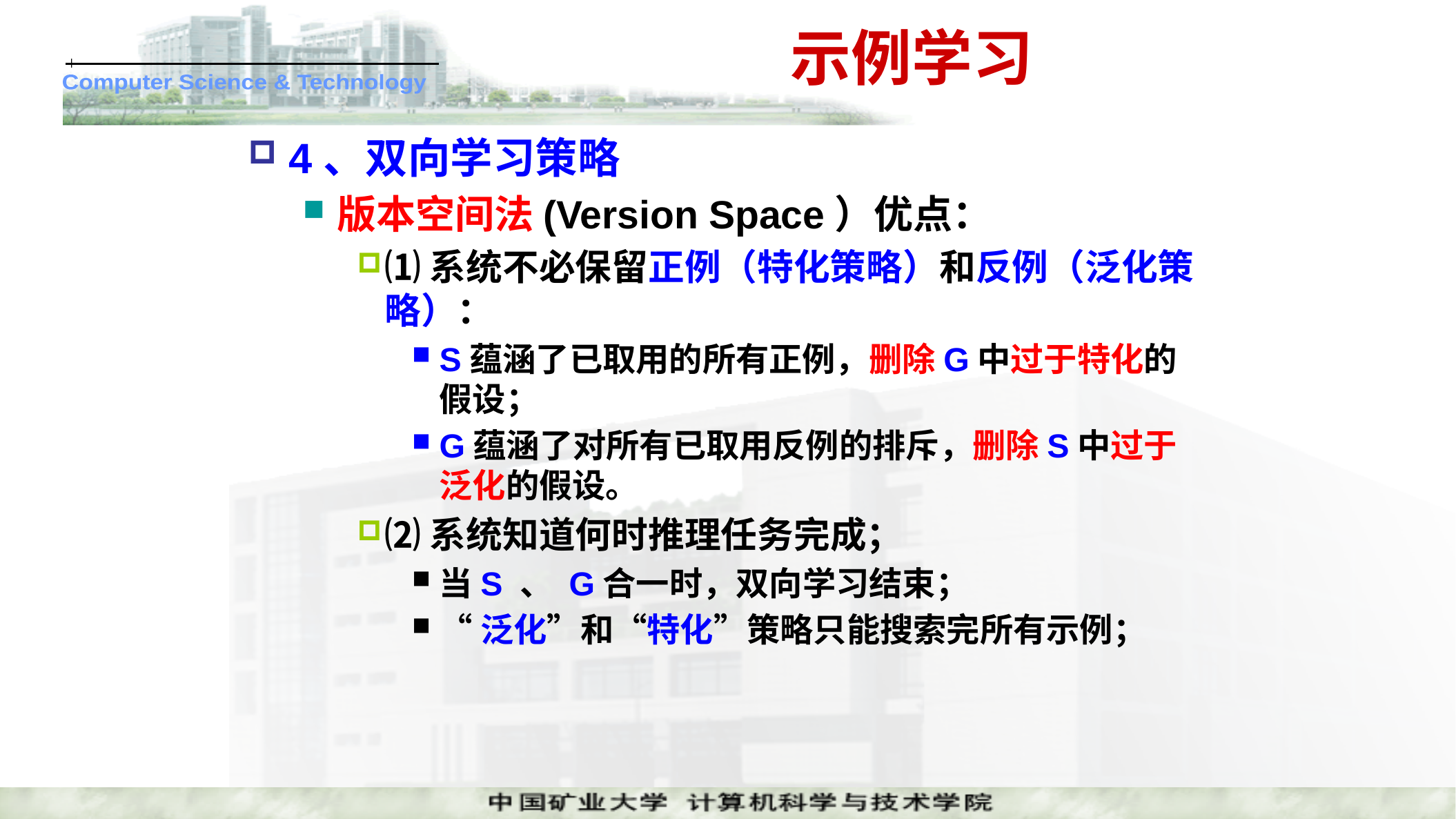

# 示例学习
4、双向学习策略
版本空间法(Version Space）优点：
⑴系统不必保留正例（特化策略）和反例（泛化策略）：
S蕴涵了已取用的所有正例，删除G中过于特化的假设；
G蕴涵了对所有已取用反例的排斥，删除S中过于泛化的假设。
⑵系统知道何时推理任务完成；
当S 、 G合一时，双向学习结束；
“泛化”和“特化”策略只能搜索完所有示例；
81